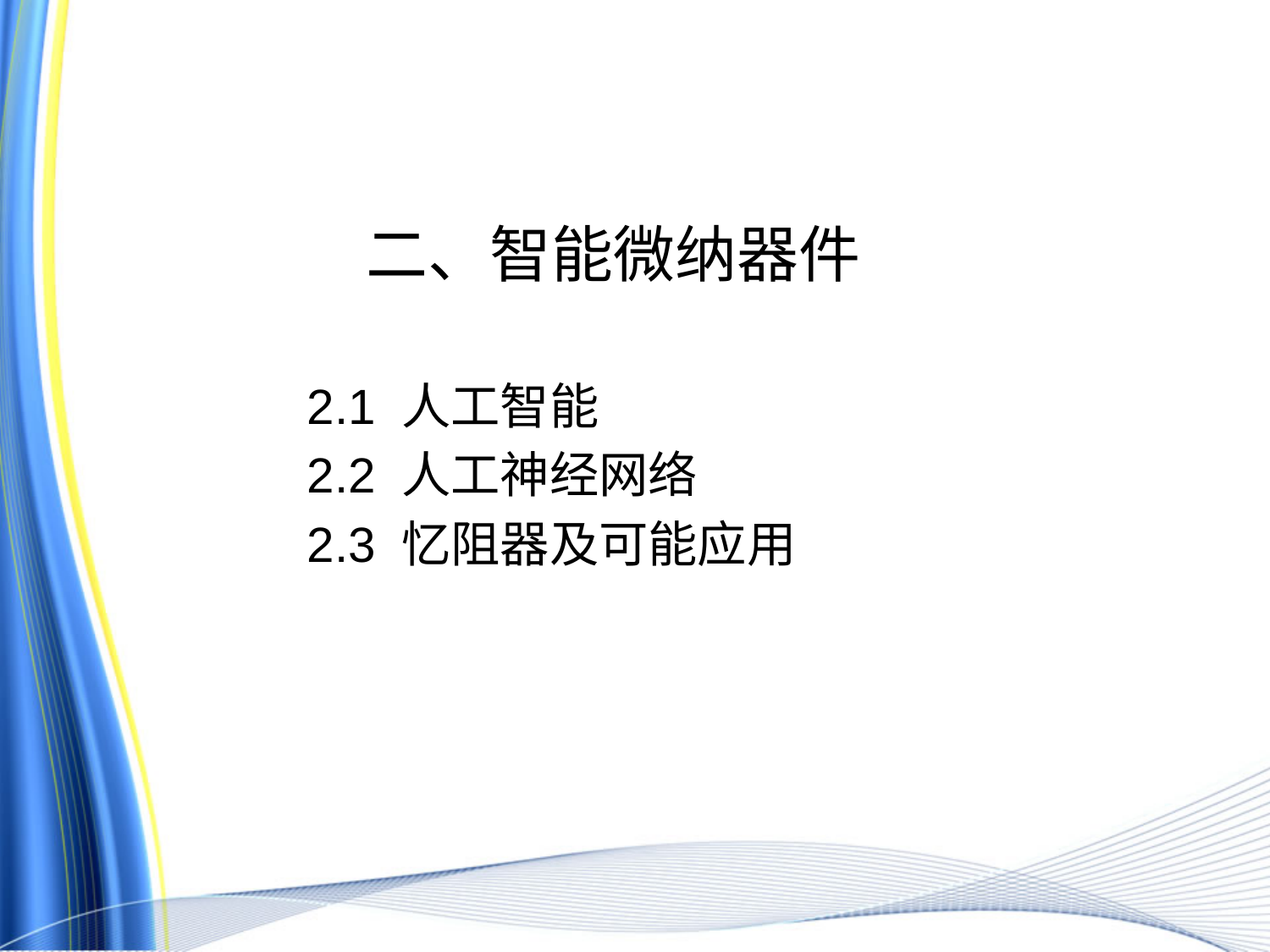

# 二、智能微纳器件
2.1 人工智能
2.2 人工神经网络
2.3 忆阻器及可能应用